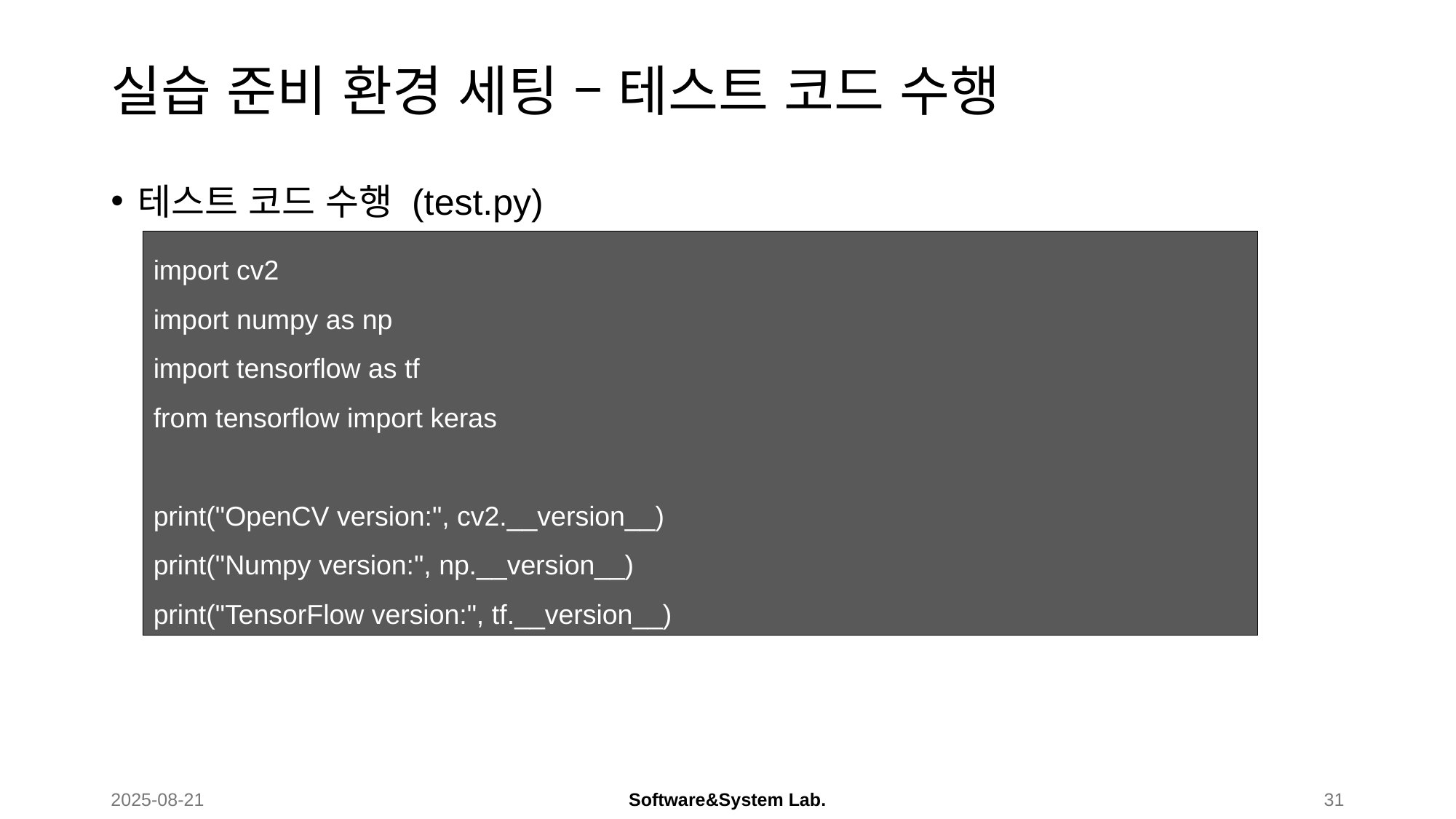

# 실습 준비 환경 세팅 – 테스트 코드 수행
테스트 코드 수행 (test.py)

import cv2
import numpy as np
import tensorflow as tf
from tensorflow import keras

print("OpenCV version:", cv2.__version__)
print("Numpy version:", np.__version__)
print("TensorFlow version:", tf.__version__)
2025-08-21
Software&System Lab.
31